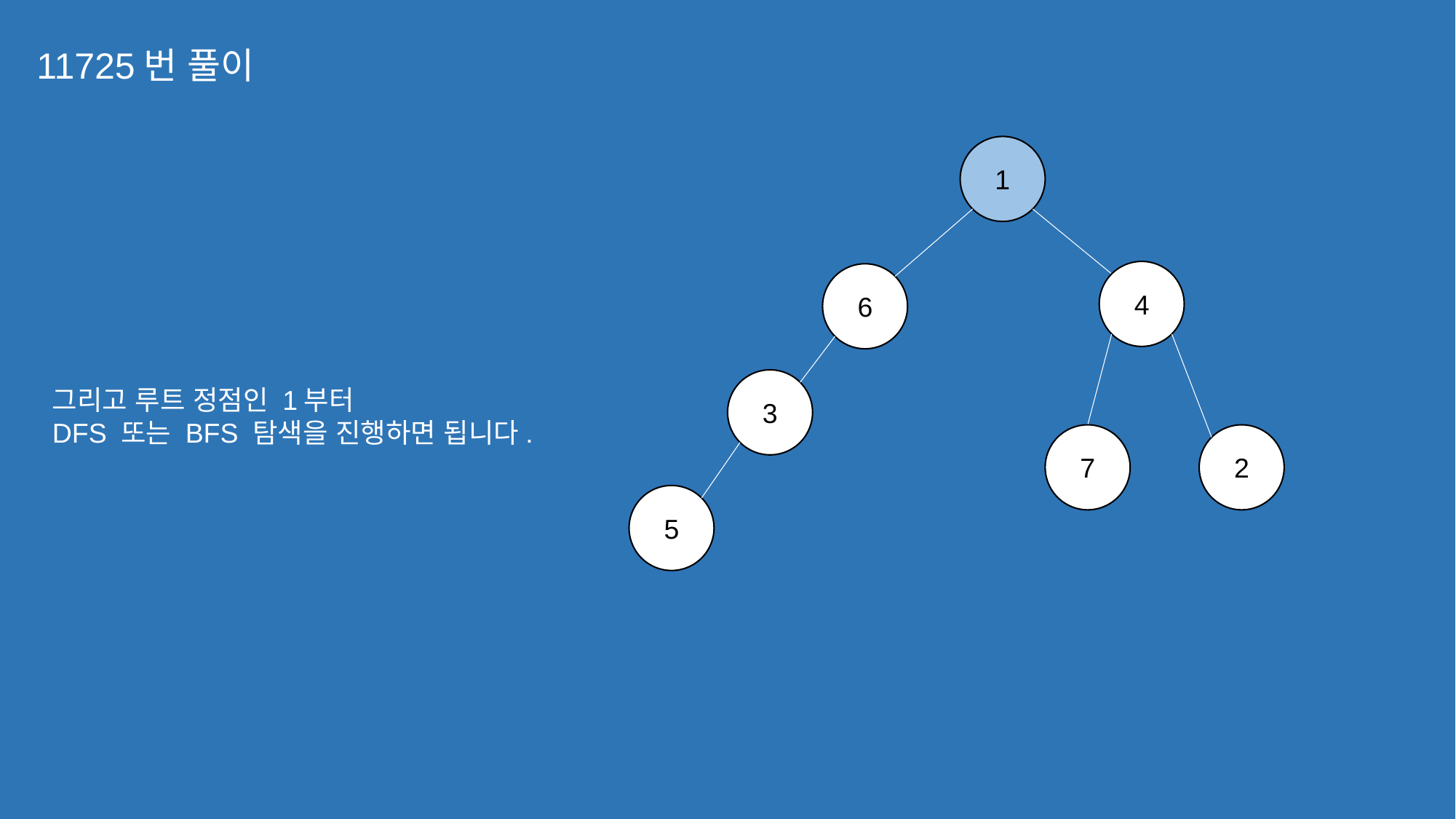

11725번 풀이

1
4
6
3
그리고 루트 정점인 1부터
DFS 또는 BFS 탐색을 진행하면 됩니다.
7
2
5